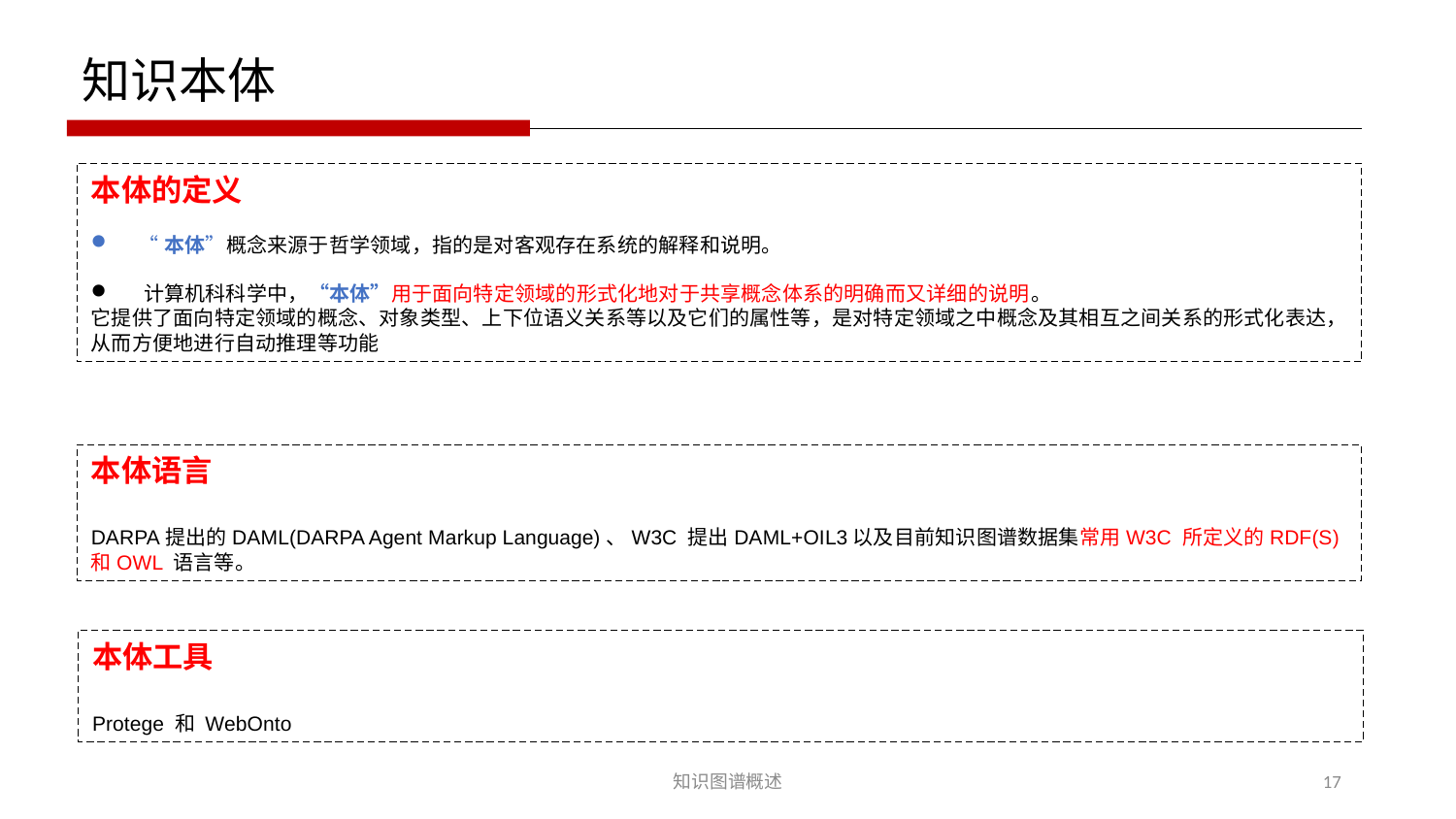

知识本体

本体的定义

   “本体”概念来源于哲学领域，指的是对客观存在系统的解释和说明。

   计算机科科学中，“本体”用于面向特定领域的形式化地对于共享概念体系的明确而又详细的说明。
它提供了面向特定领域的概念、对象类型、上下位语义关系等以及它们的属性等，是对特定领域之中概念及其相互之间关系的形式化表达，从而方便地进行自动推理等功能
本体语言

DARPA提出的DAML(DARPA Agent Markup Language)、W3C 提出DAML+OIL3以及目前知识图谱数据集常用W3C 所定义的RDF(S)和OWL 语言等。
本体工具

Protege 和 WebOnto
知识图谱概述
17